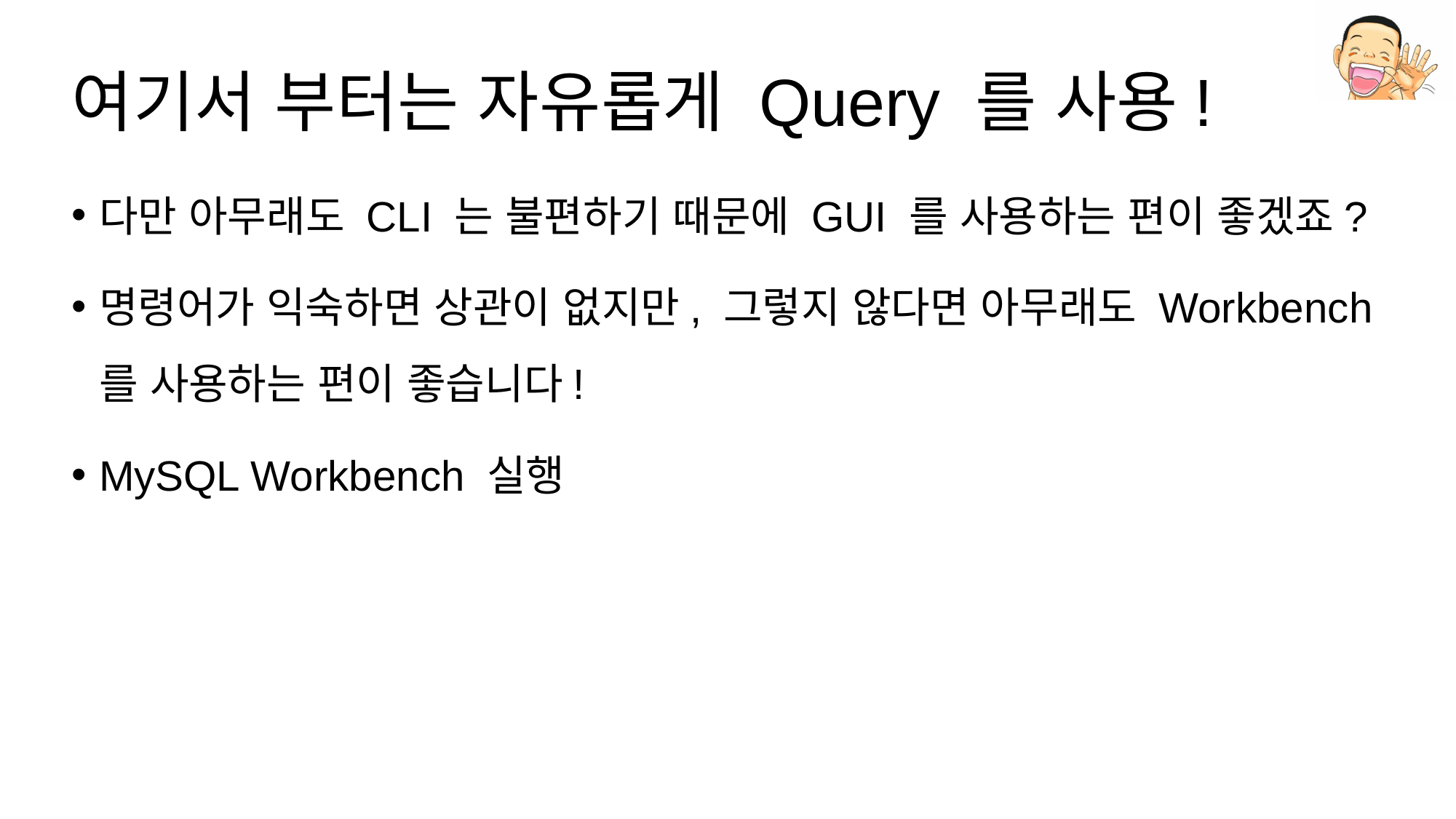

# 여기서 부터는 자유롭게 Query 를 사용!
다만 아무래도 CLI 는 불편하기 때문에 GUI 를 사용하는 편이 좋겠죠?
명령어가 익숙하면 상관이 없지만, 그렇지 않다면 아무래도 Workbench 를 사용하는 편이 좋습니다!
MySQL Workbench 실행